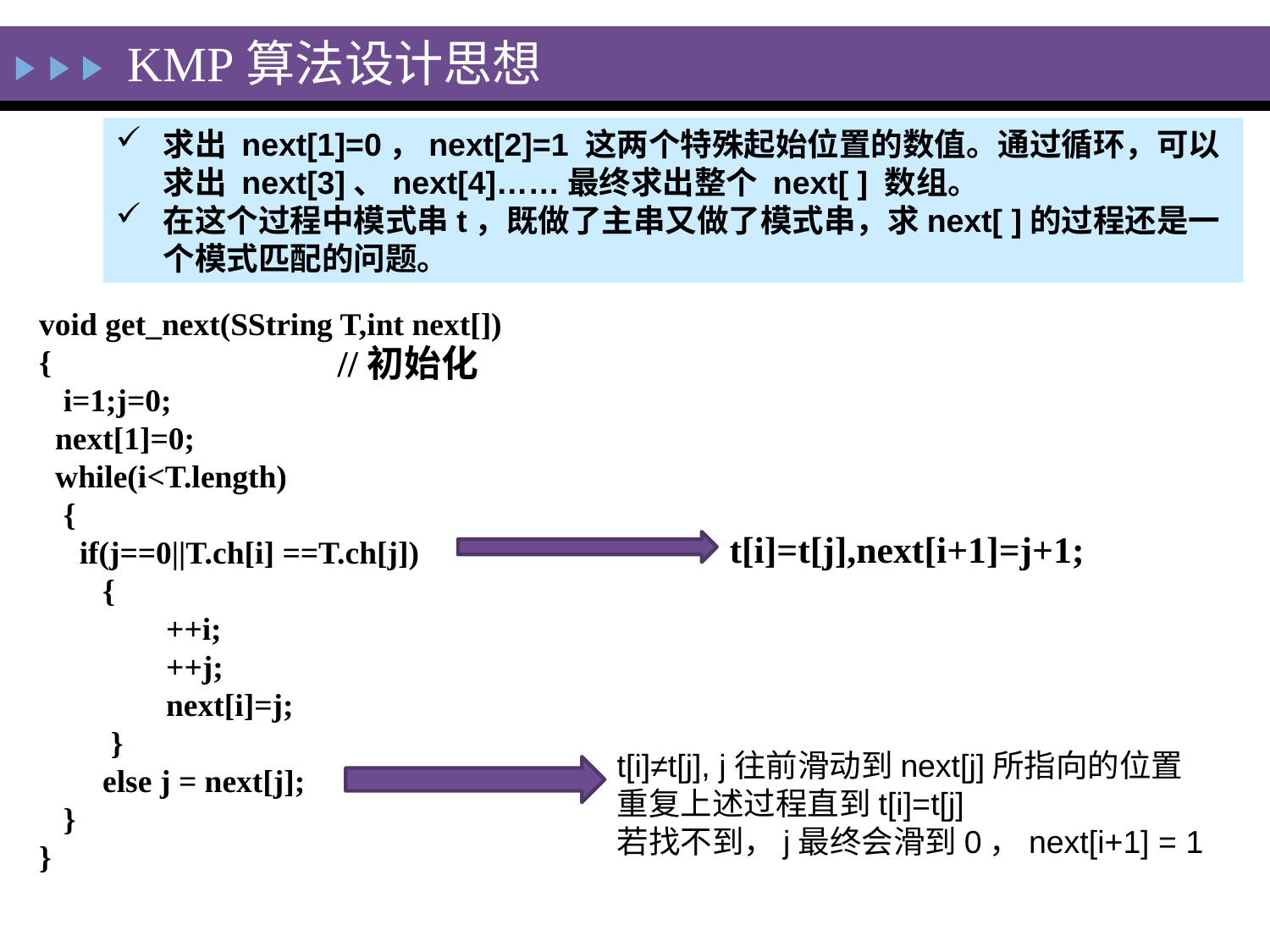

KMP算法设计思想
求出 next[1]=0，next[2]=1 这两个特殊起始位置的数值。通过循环，可以求出 next[3]、next[4]……最终求出整个 next[ ] 数组。
在这个过程中模式串t，既做了主串又做了模式串，求next[ ]的过程还是一个模式匹配的问题。
void get_next(SString T,int next[])
{
   i=1;j=0;
  next[1]=0;
  while(i<T.length)
   {
     if(j==0||T.ch[i] ==T.ch[j])
{
++i;
++j;
next[i]=j;
 }
else j = next[j];
   }
}

//初始化
t[i]=t[j],next[i+1]=j+1;

t[i]≠t[j], j往前滑动到next[j]所指向的位置
重复上述过程直到t[i]=t[j]
若找不到，j最终会滑到0，next[i+1] = 1